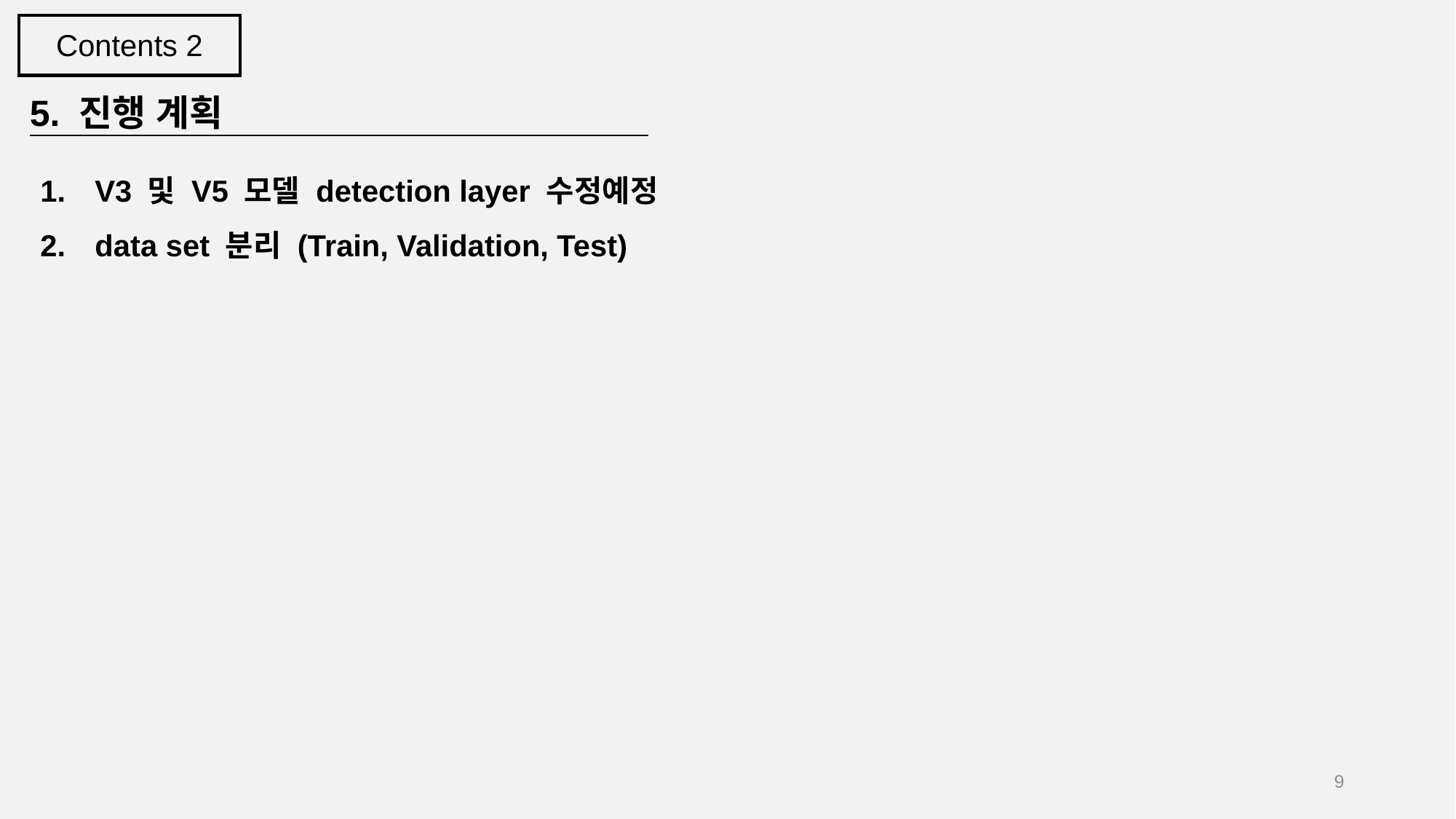

Contents 2
5. 진행 계획
V3 및 V5 모델 detection layer 수정예정
data set 분리 (Train, Validation, Test)
9